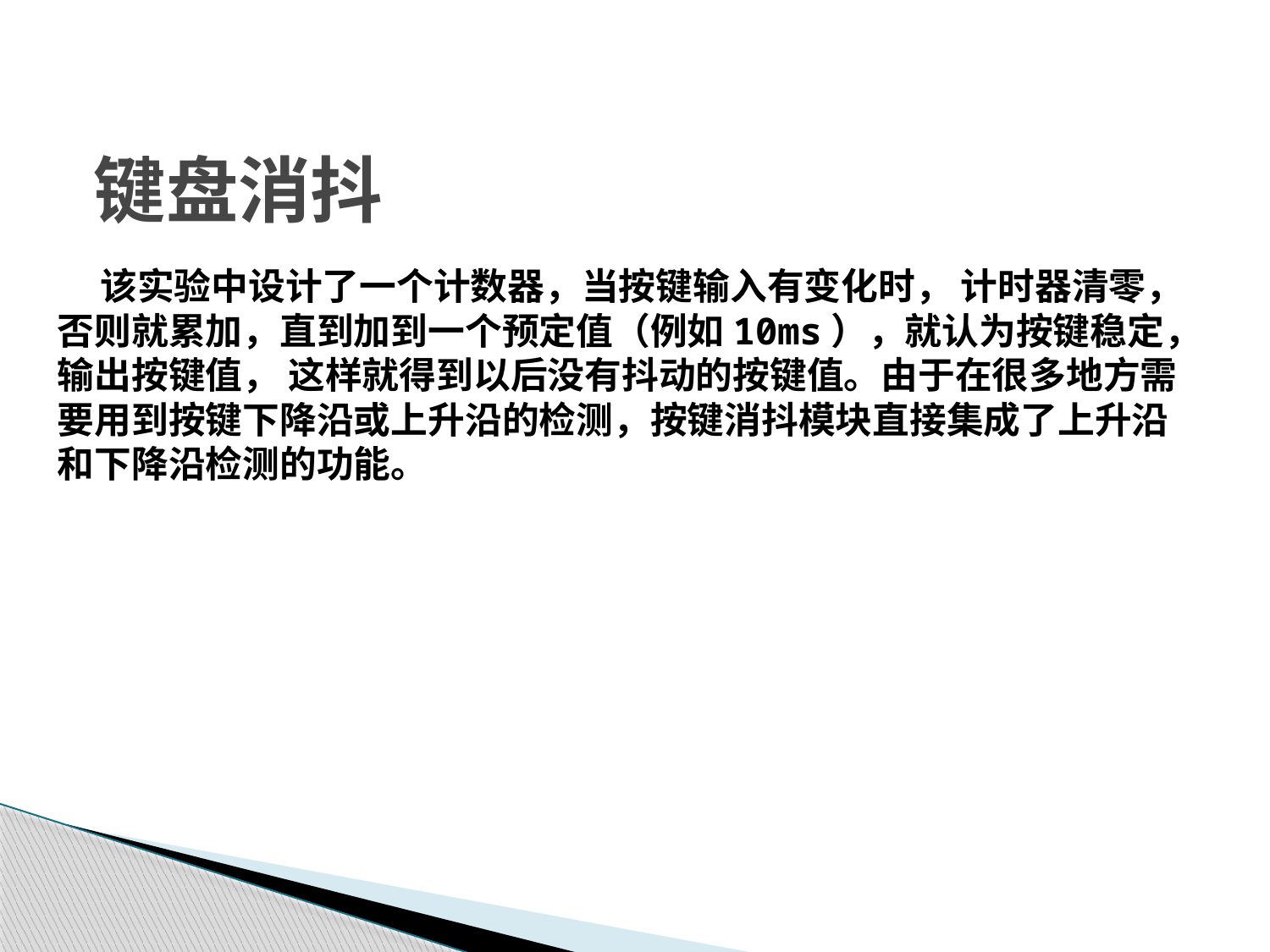

# 键盘消抖
    该实验中设计了一个计数器，当按键输入有变化时， 计时器清零，否则就累加，直到加到一个预定值（例如10ms），就认为按键稳定，输出按键值， 这样就得到以后没有抖动的按键值。由于在很多地方需要用到按键下降沿或上升沿的检测，按键消抖模块直接集成了上升沿和下降沿检测的功能。